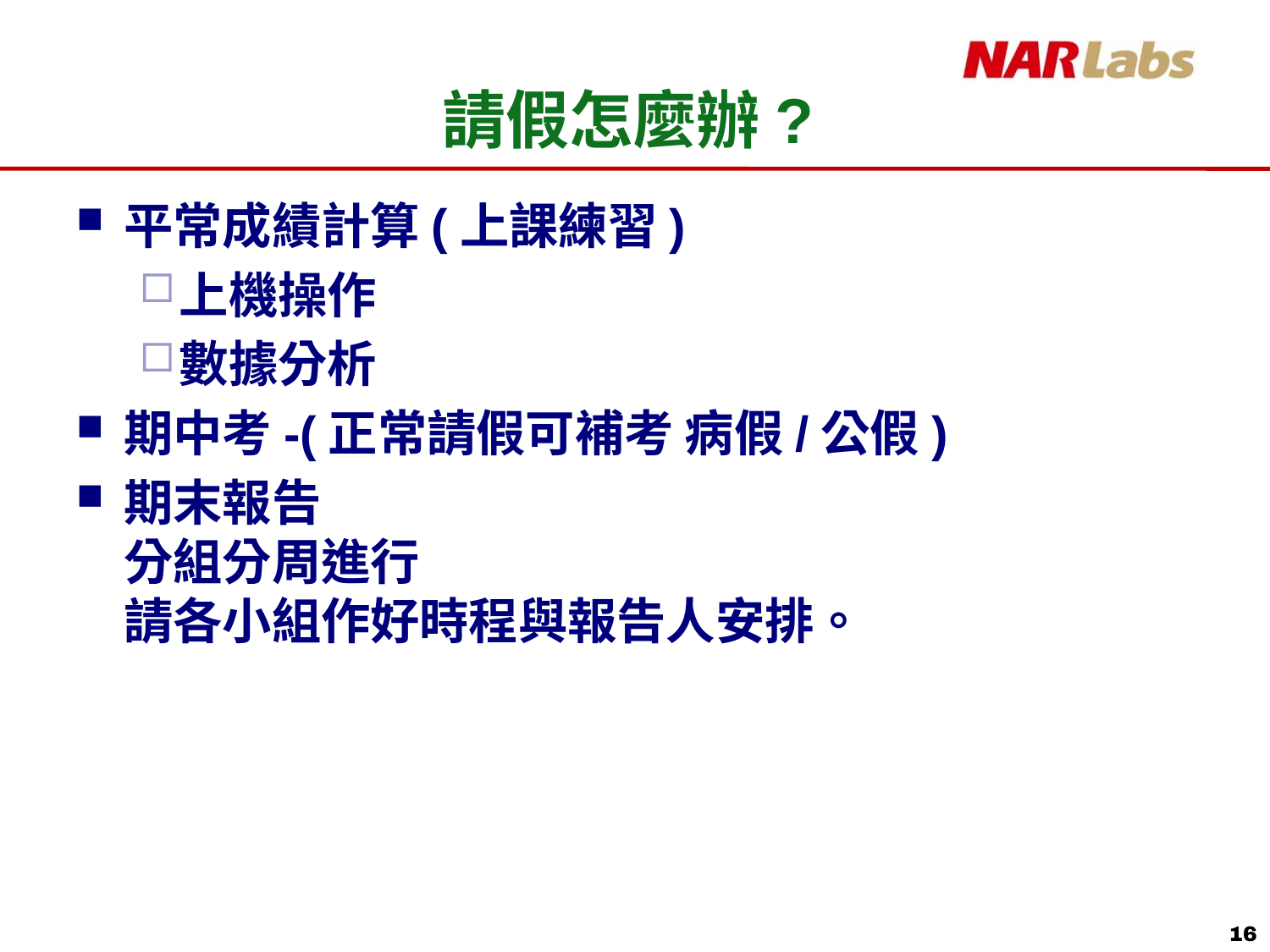

# 請假怎麼辦?
平常成績計算(上課練習)
上機操作
數據分析
期中考-(正常請假可補考 病假/公假)
期末報告
分組分周進行
請各小組作好時程與報告人安排。

16